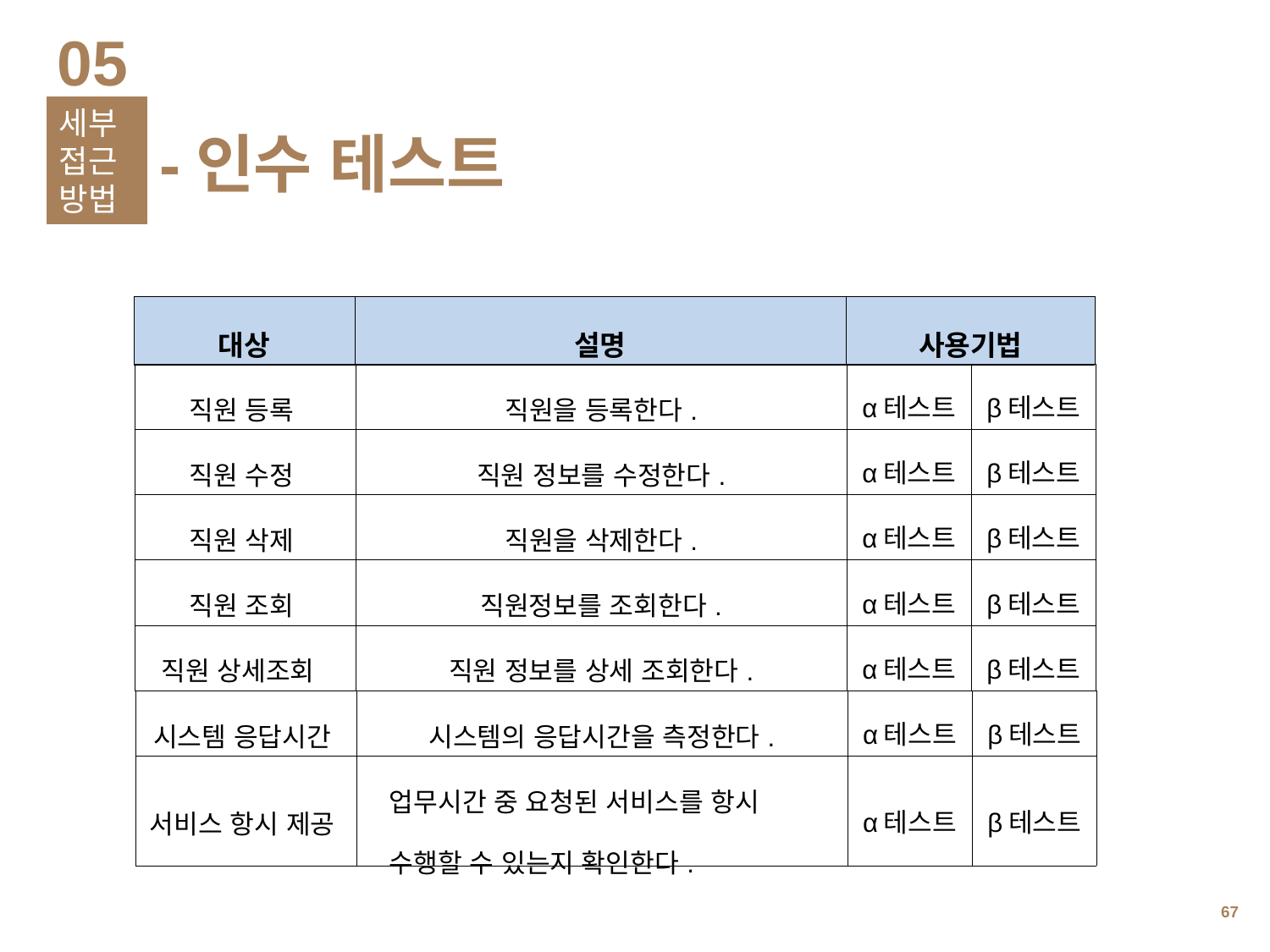

05
세부접근방법
-인수 테스트
| 대상 | 설명 | 사용기법 |
| --- | --- | --- |
| 직원 등록 | 직원을 등록한다. | α테스트 | β테스트 |
| --- | --- | --- | --- |
| 직원 수정 | 직원 정보를 수정한다. | α테스트 | β테스트 |
| 직원 삭제 | 직원을 삭제한다. | α테스트 | β테스트 |
| 직원 조회 | 직원정보를 조회한다. | α테스트 | β테스트 |
| 직원 상세조회 | 직원 정보를 상세 조회한다. | α테스트 | β테스트 |

| 시스템 응답시간 | 시스템의 응답시간을 측정한다. | α테스트 | β테스트 |
| --- | --- | --- | --- |
| 서비스 항시 제공 | 업무시간 중 요청된 서비스를 항시 수행할 수 있는지 확인한다. | α테스트 | β테스트 |
67